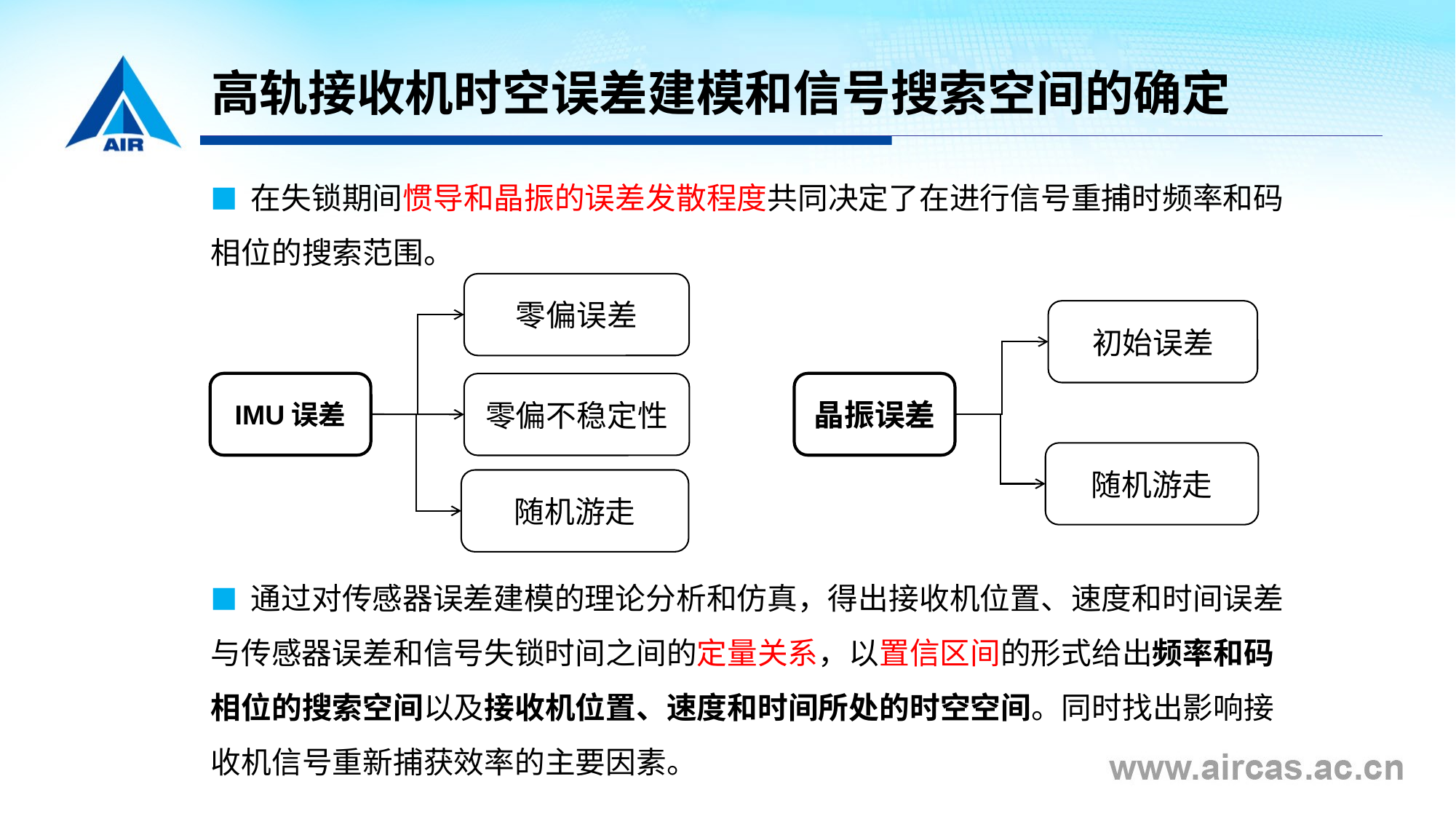

# 高轨接收机时空误差建模和信号搜索空间的确定
■ 在失锁期间惯导和晶振的误差发散程度共同决定了在进行信号重捕时频率和码相位的搜索范围。
零偏误差
初始误差
IMU误差
晶振误差
零偏不稳定性
随机游走
随机游走
■ 通过对传感器误差建模的理论分析和仿真，得出接收机位置、速度和时间误差与传感器误差和信号失锁时间之间的定量关系，以置信区间的形式给出频率和码相位的搜索空间以及接收机位置、速度和时间所处的时空空间。同时找出影响接收机信号重新捕获效率的主要因素。